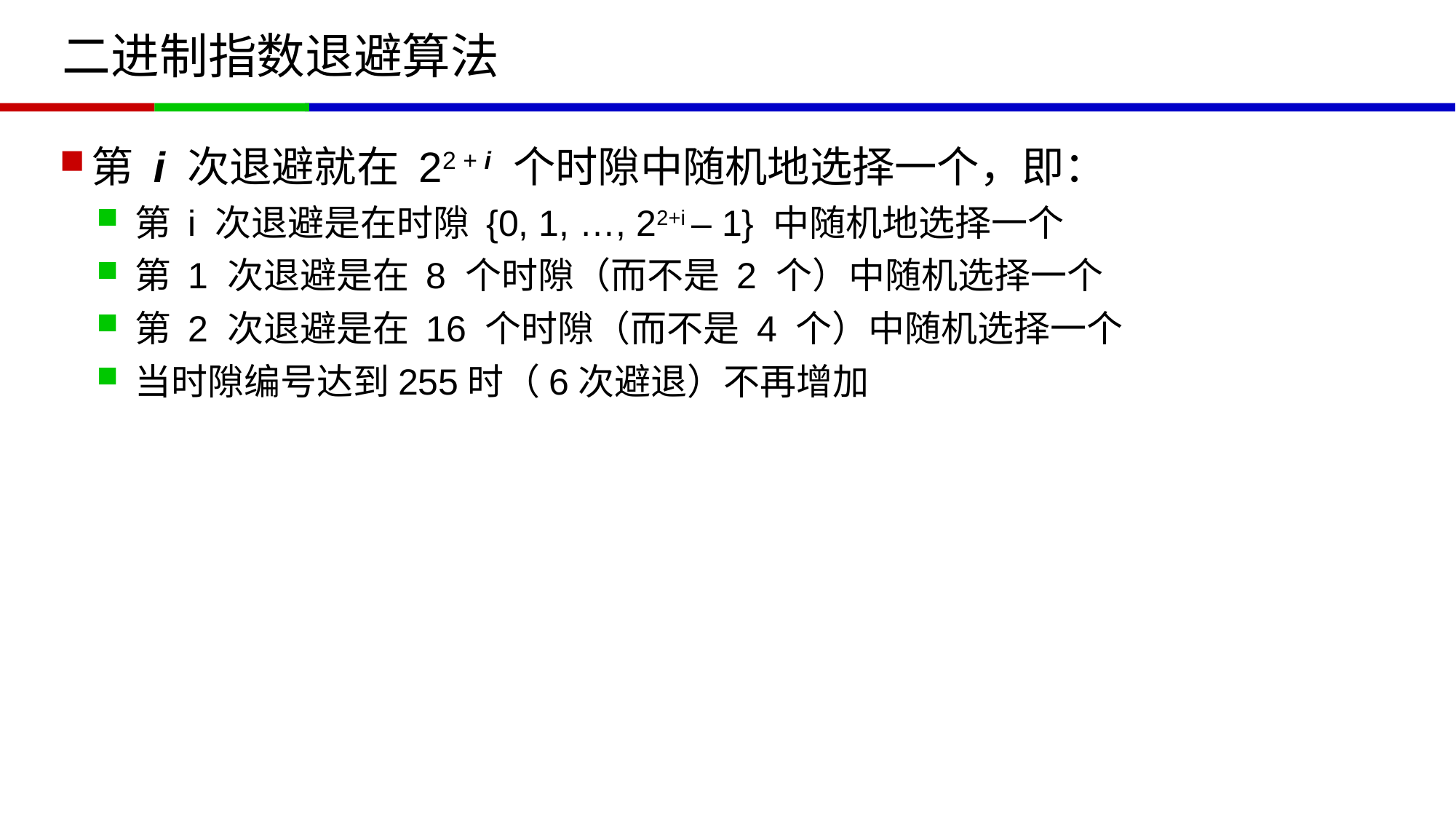

# 二进制指数退避算法
第 i 次退避就在 22 + i 个时隙中随机地选择一个，即：
第 i 次退避是在时隙 {0, 1, …, 22+i – 1} 中随机地选择一个
第 1 次退避是在 8 个时隙（而不是 2 个）中随机选择一个
第 2 次退避是在 16 个时隙（而不是 4 个）中随机选择一个
当时隙编号达到255时（6次避退）不再增加

170